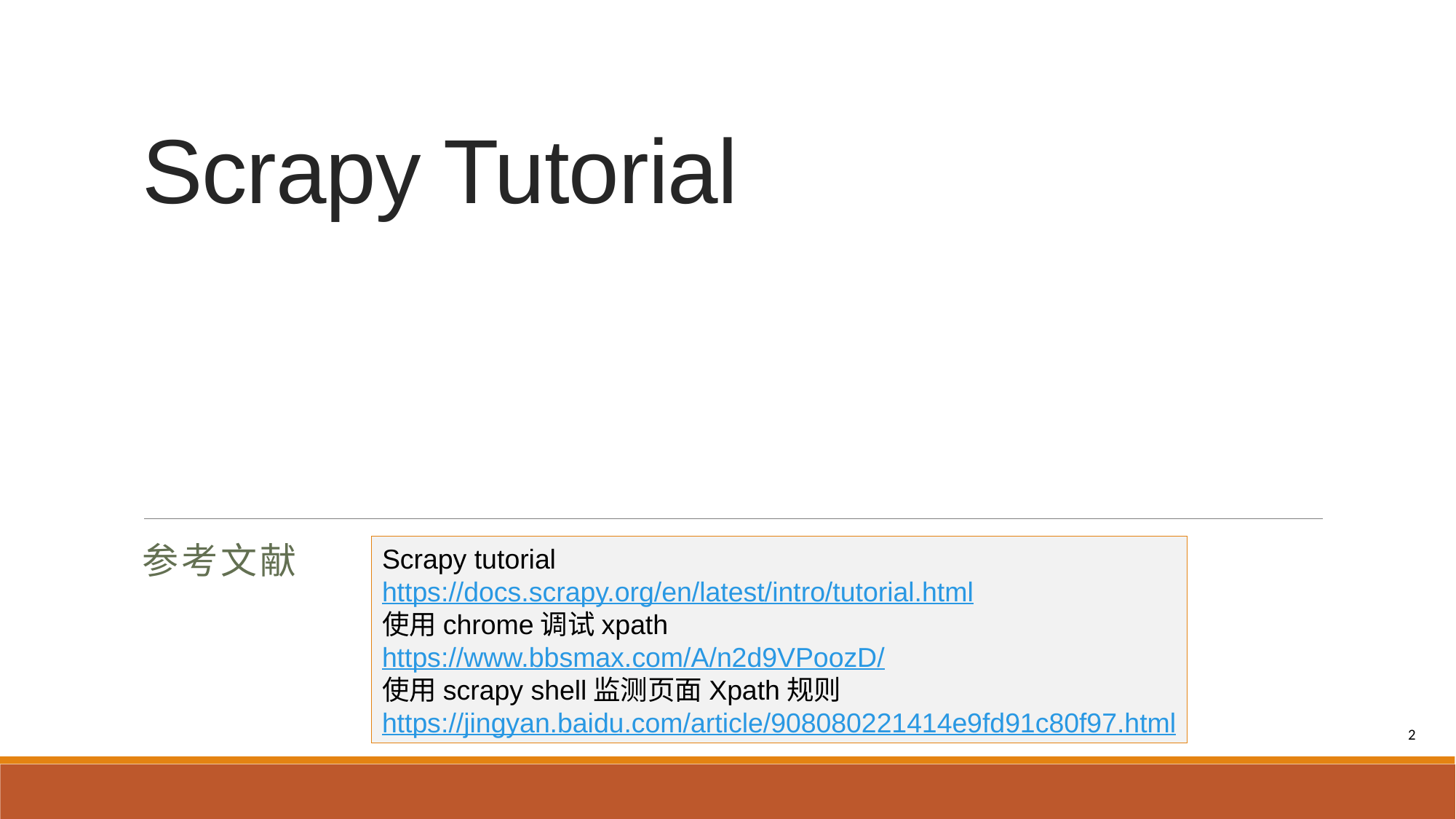

# Scrapy Tutorial
参考文献
Scrapy tutorial
https://docs.scrapy.org/en/latest/intro/tutorial.html
使用chrome调试xpath
https://www.bbsmax.com/A/n2d9VPoozD/
使用scrapy shell监测页面Xpath规则
https://jingyan.baidu.com/article/908080221414e9fd91c80f97.html